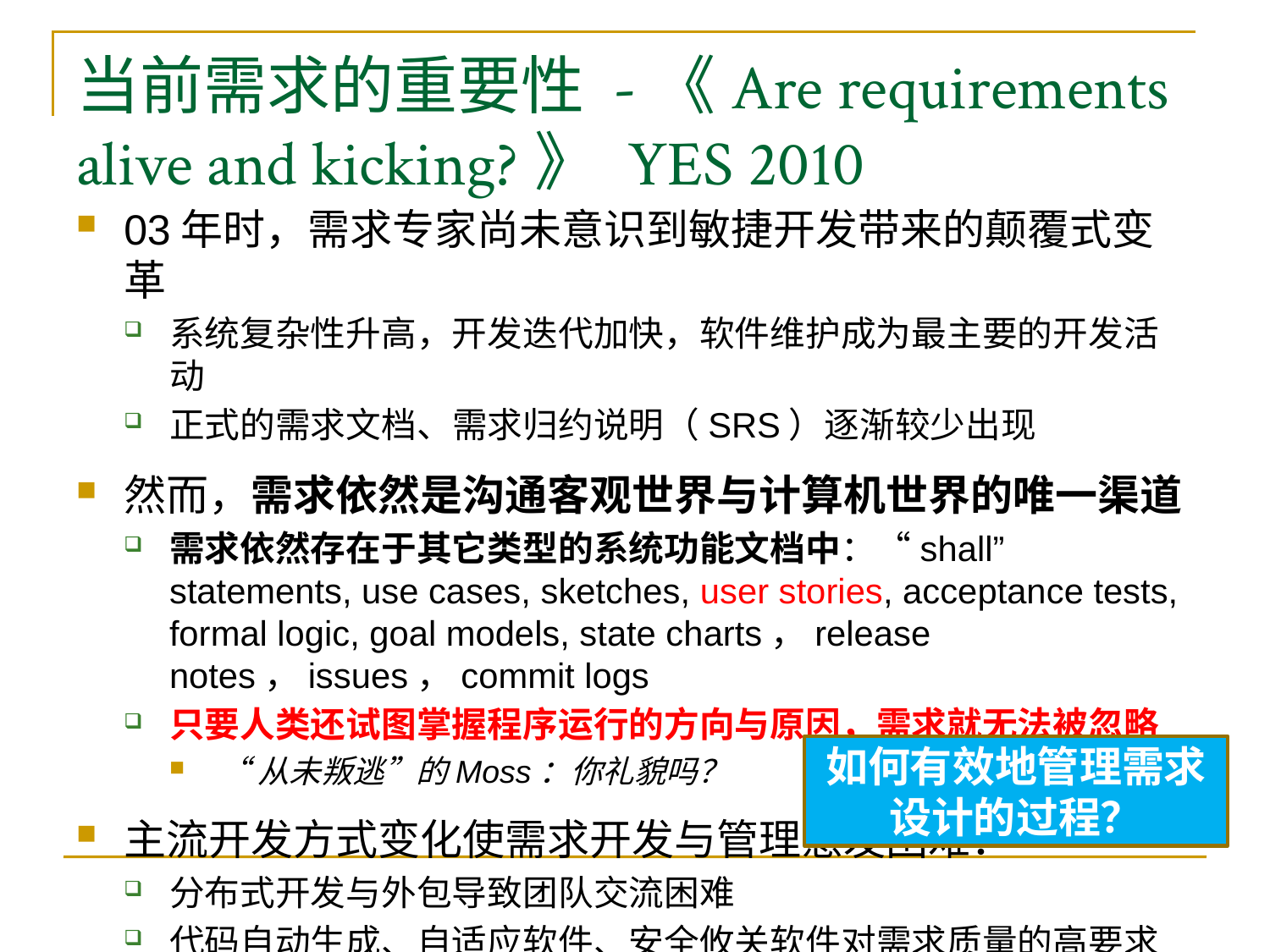

# 当前需求的重要性 -《Are requirements alive and kicking?》 YES 2010
03年时，需求专家尚未意识到敏捷开发带来的颠覆式变革
系统复杂性升高，开发迭代加快，软件维护成为最主要的开发活动
正式的需求文档、需求归约说明（SRS）逐渐较少出现

然而，需求依然是沟通客观世界与计算机世界的唯一渠道
需求依然存在于其它类型的系统功能文档中：“shall” statements, use cases, sketches, user stories, acceptance tests, formal logic, goal models, state charts，release notes，issues，commit logs
只要人类还试图掌握程序运行的方向与原因，需求就无法被忽略
“从未叛逃”的Moss：你礼貌吗？

主流开发方式变化使需求开发与管理愈发困难：
分布式开发与外包导致团队交流困难
代码自动生成、自适应软件、安全攸关软件对需求质量的高要求
每次功能迭代都必须考虑新功能对已有系统功能与实现的影响
如何有效地管理需求设计的过程？